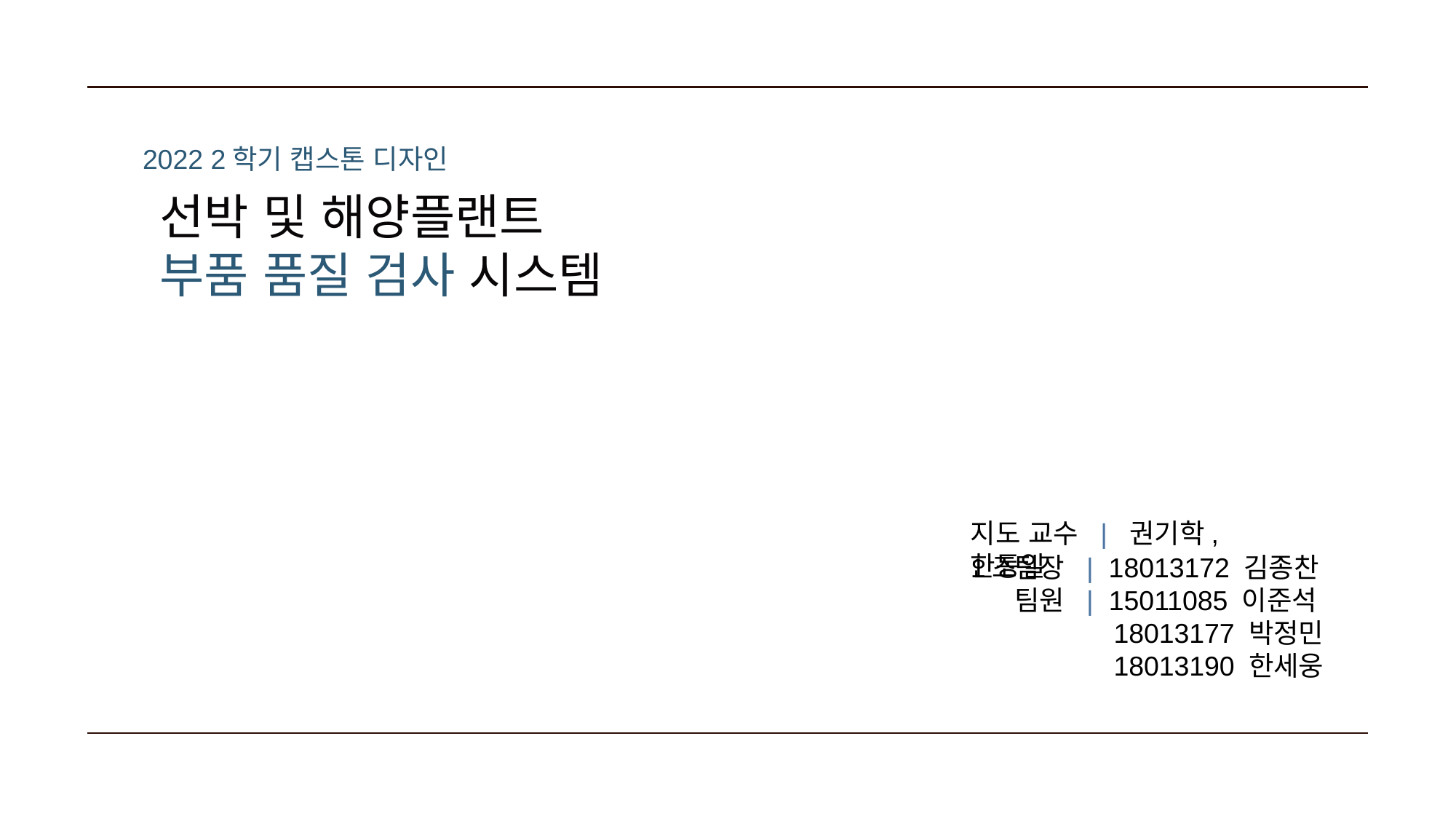

2022 2학기 캡스톤 디자인
선박 및 해양플랜트
부품 품질 검사 시스템

지도 교수  |  권기학, 한동일
1조
팀장  |  18013172 김종찬
팀원  |  15011085 이준석
             18013177 박정민
             18013190 한세웅